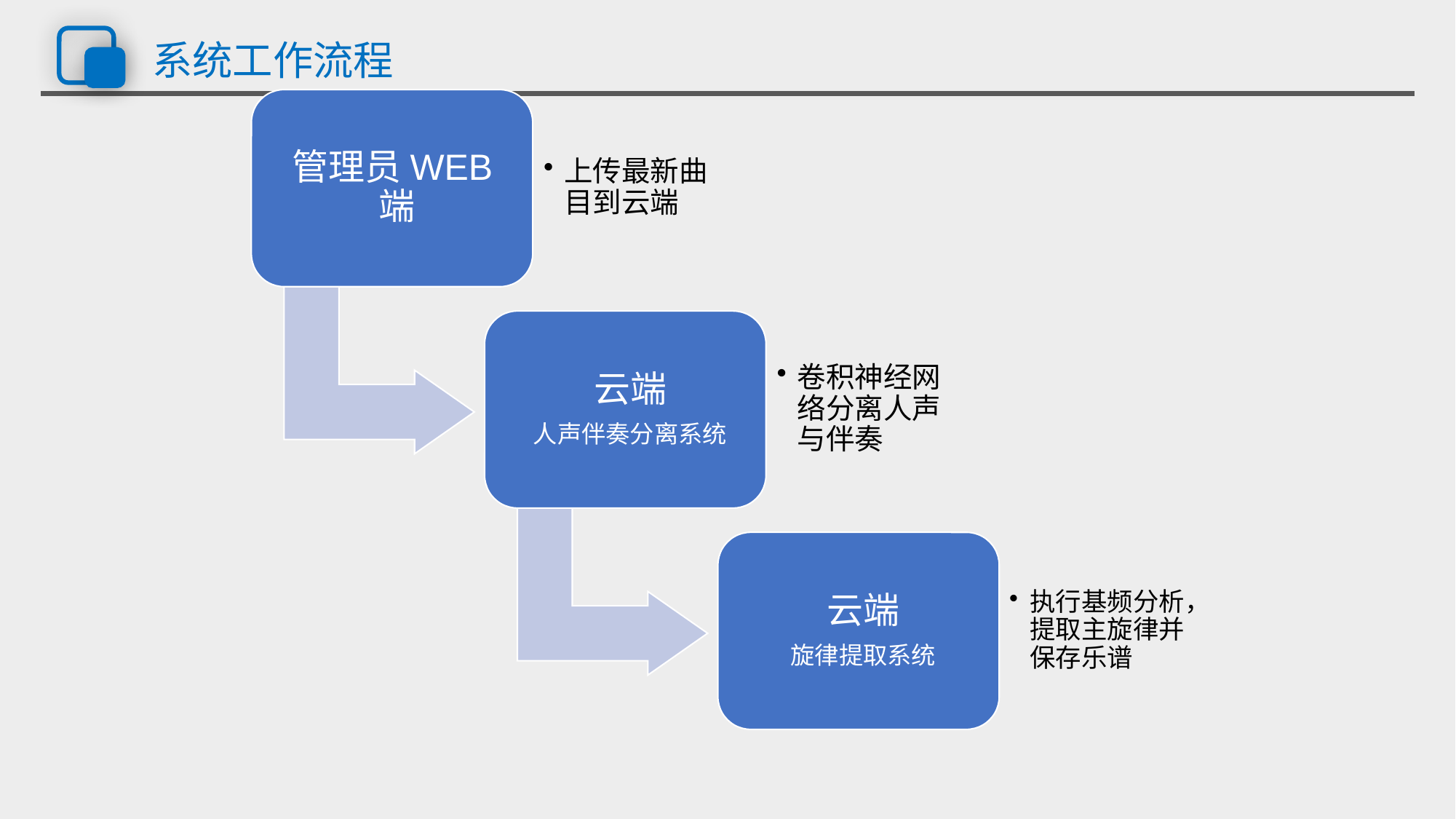

# 系统工作流程
管理员WEB端
上传最新曲目到云端
云端
人声伴奏分离系统
卷积神经网络分离人声与伴奏
云端
旋律提取系统
执行基频分析，提取主旋律并保存乐谱